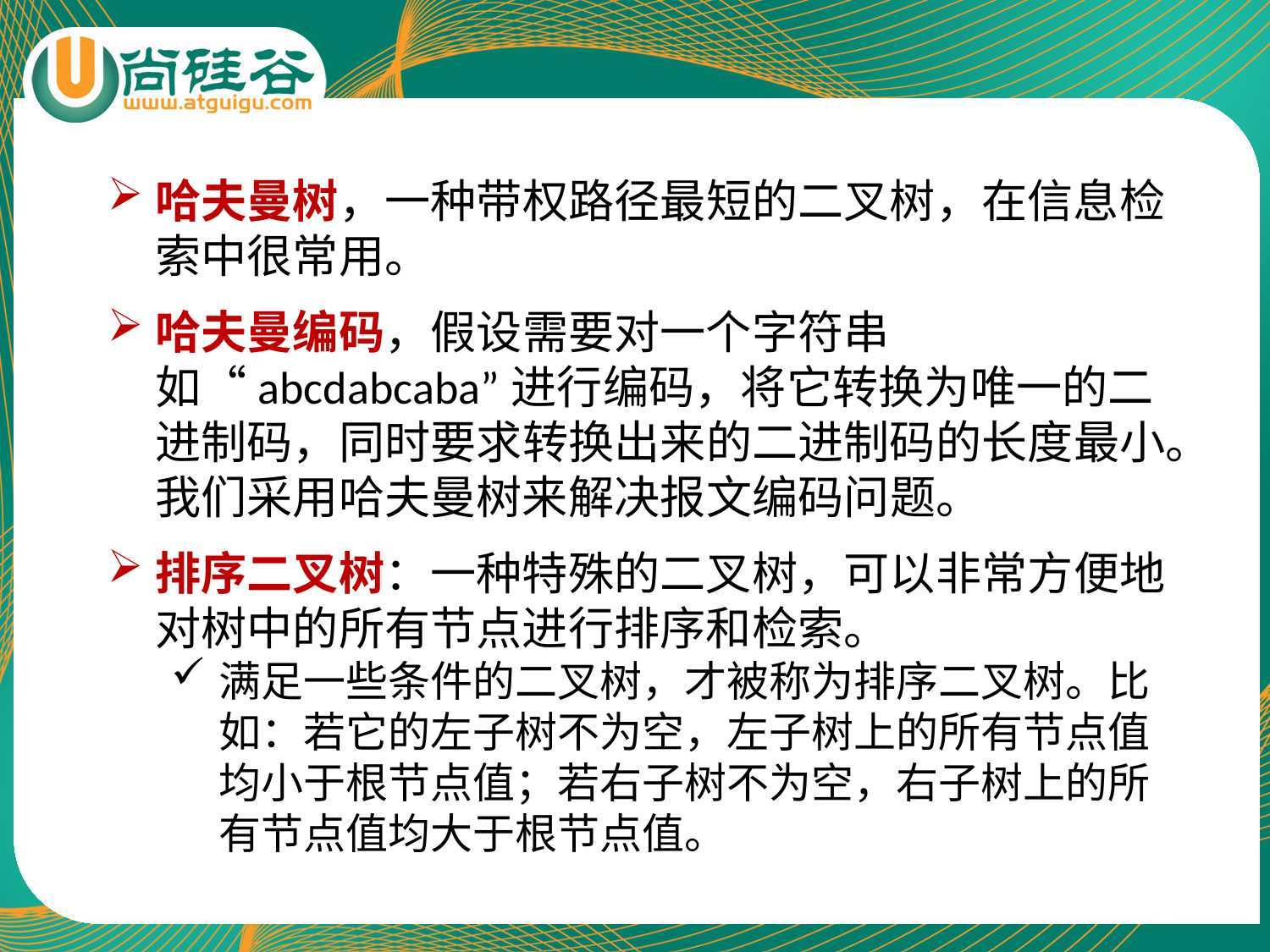

哈夫曼树，一种带权路径最短的二叉树，在信息检索中很常用。
哈夫曼编码，假设需要对一个字符串如“abcdabcaba”进行编码，将它转换为唯一的二进制码，同时要求转换出来的二进制码的长度最小。我们采用哈夫曼树来解决报文编码问题。
排序二叉树：一种特殊的二叉树，可以非常方便地对树中的所有节点进行排序和检索。
满足一些条件的二叉树，才被称为排序二叉树。比如：若它的左子树不为空，左子树上的所有节点值均小于根节点值；若右子树不为空，右子树上的所有节点值均大于根节点值。